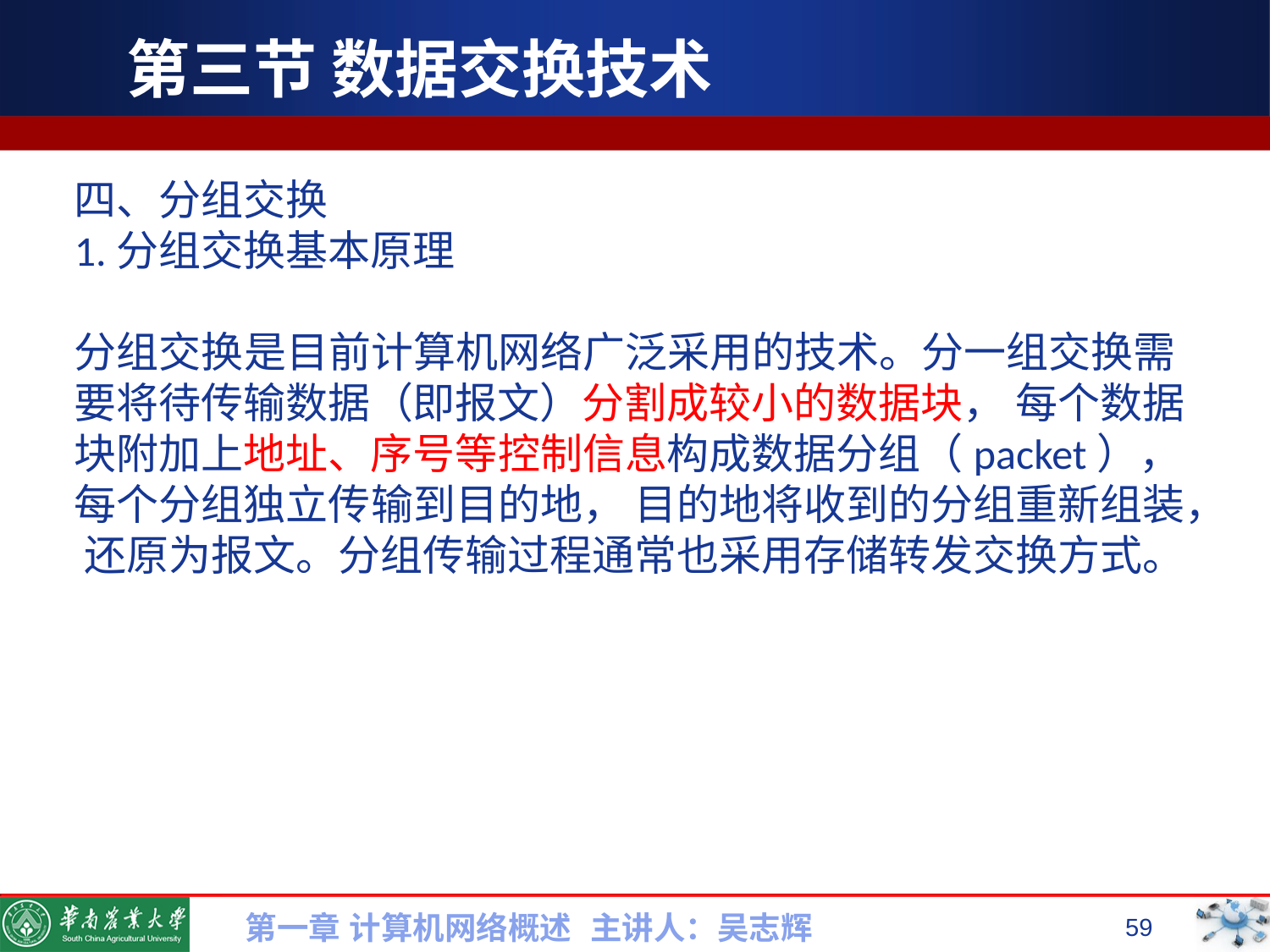

# 第三节 数据交换技术
四、分组交换
1.分组交换基本原理

分组交换是目前计算机网络广泛采用的技术。分一组交换需要将待传输数据（即报文）分割成较小的数据块， 每个数据块附加上地址、序号等控制信息构成数据分组（packet），每个分组独立传输到目的地， 目的地将收到的分组重新组装， 还原为报文。分组传输过程通常也采用存储转发交换方式。
第一章 计算机网络概述  主讲人：吴志辉
59